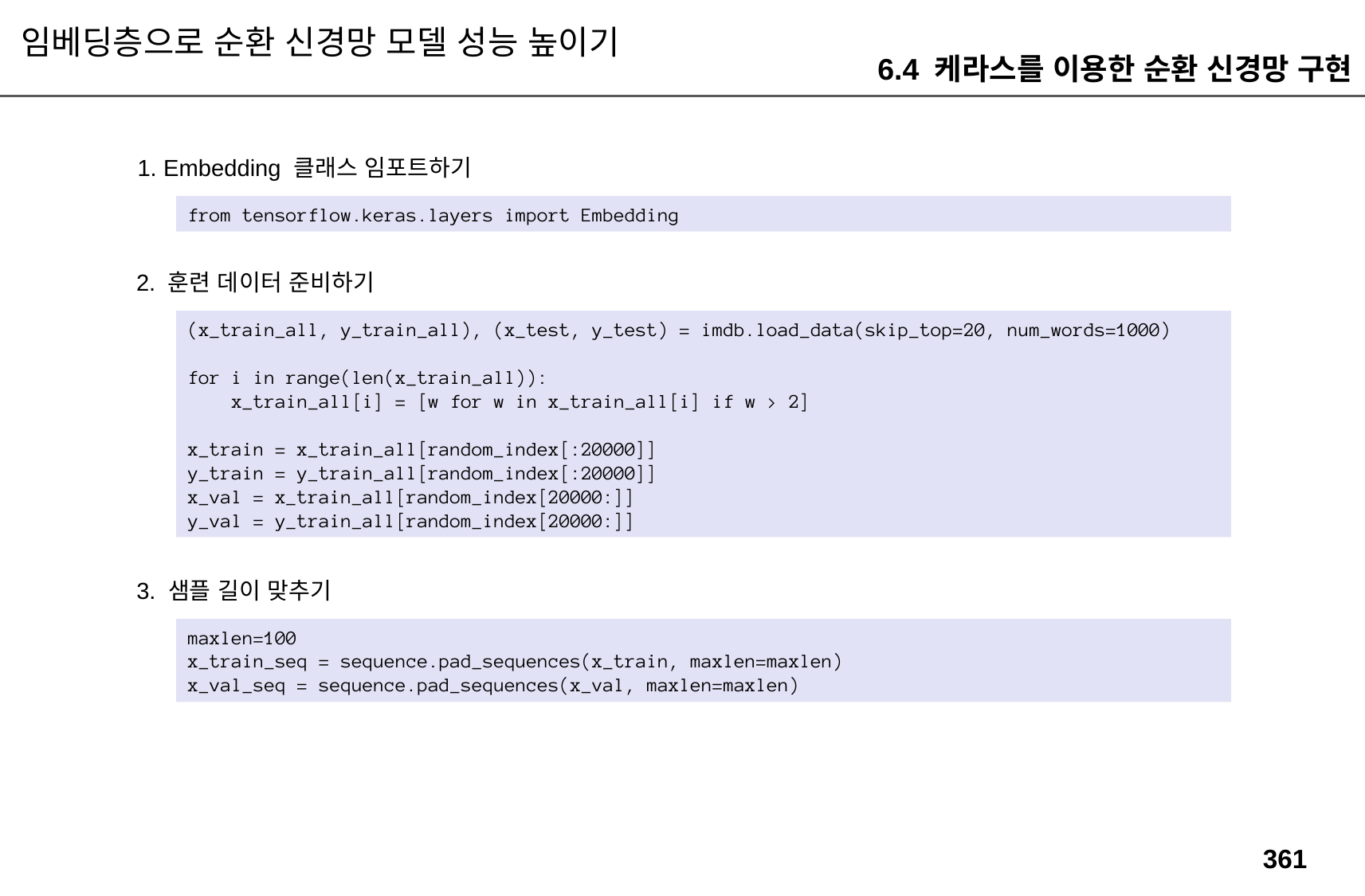

임베딩층으로 순환 신경망 모델 성능 높이기
6.4 케라스를 이용한 순환 신경망 구현
1. Embedding 클래스 임포트하기
from tensorflow.keras.layers import Embedding
2. 훈련 데이터 준비하기
(x_train_all, y_train_all), (x_test, y_test) = imdb.load_data(skip_top=20, num_words=1000)

for i in range(len(x_train_all)):
    x_train_all[i] = [w for w in x_train_all[i] if w > 2]

x_train = x_train_all[random_index[:20000]]
y_train = y_train_all[random_index[:20000]]
x_val = x_train_all[random_index[20000:]]
y_val = y_train_all[random_index[20000:]]
3. 샘플 길이 맞추기
maxlen=100
x_train_seq = sequence.pad_sequences(x_train, maxlen=maxlen)
x_val_seq = sequence.pad_sequences(x_val, maxlen=maxlen)